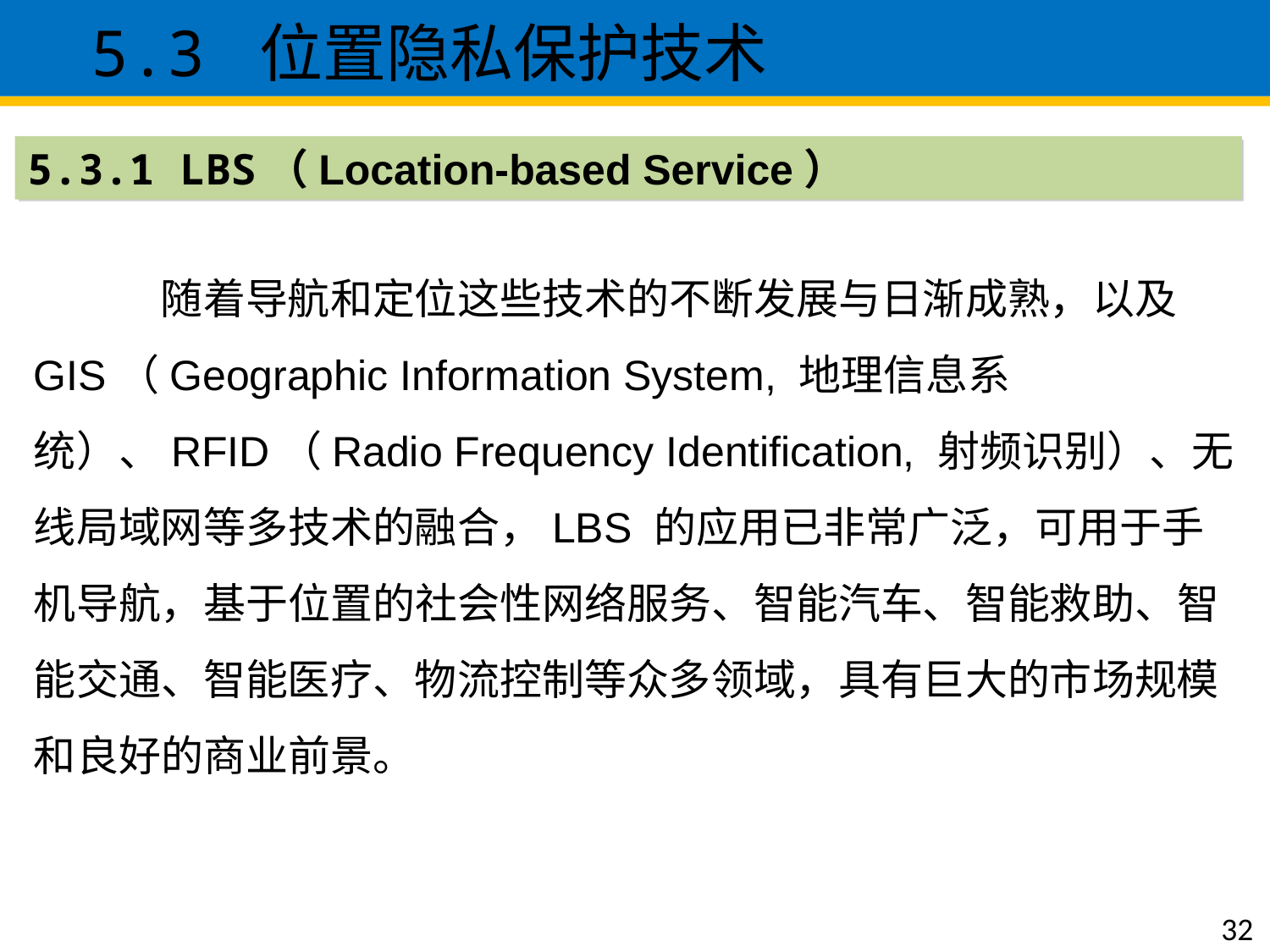

5.3 位置隐私保护技术
5.3.1 LBS（Location-based Service）
	随着导航和定位这些技术的不断发展与日渐成熟，以及 GIS（Geographic Information System, 地理信息系统）、RFID（Radio Frequency Identification, 射频识别）、无线局域网等多技术的融合，LBS 的应用已非常广泛，可用于手机导航，基于位置的社会性网络服务、智能汽车、智能救助、智能交通、智能医疗、物流控制等众多领域，具有巨大的市场规模和良好的商业前景。
32